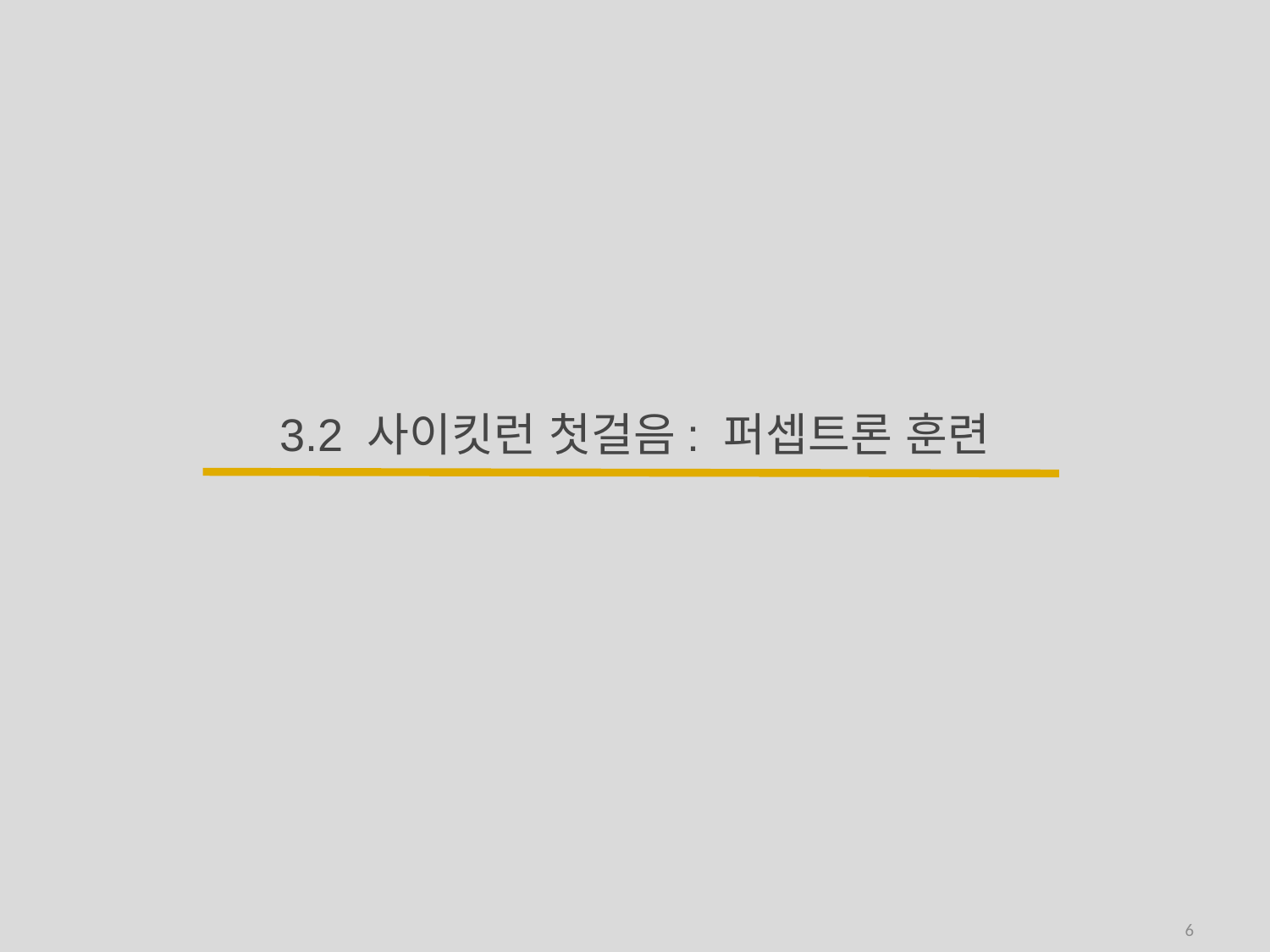

# 3.2 사이킷런 첫걸음: 퍼셉트론 훈련
6